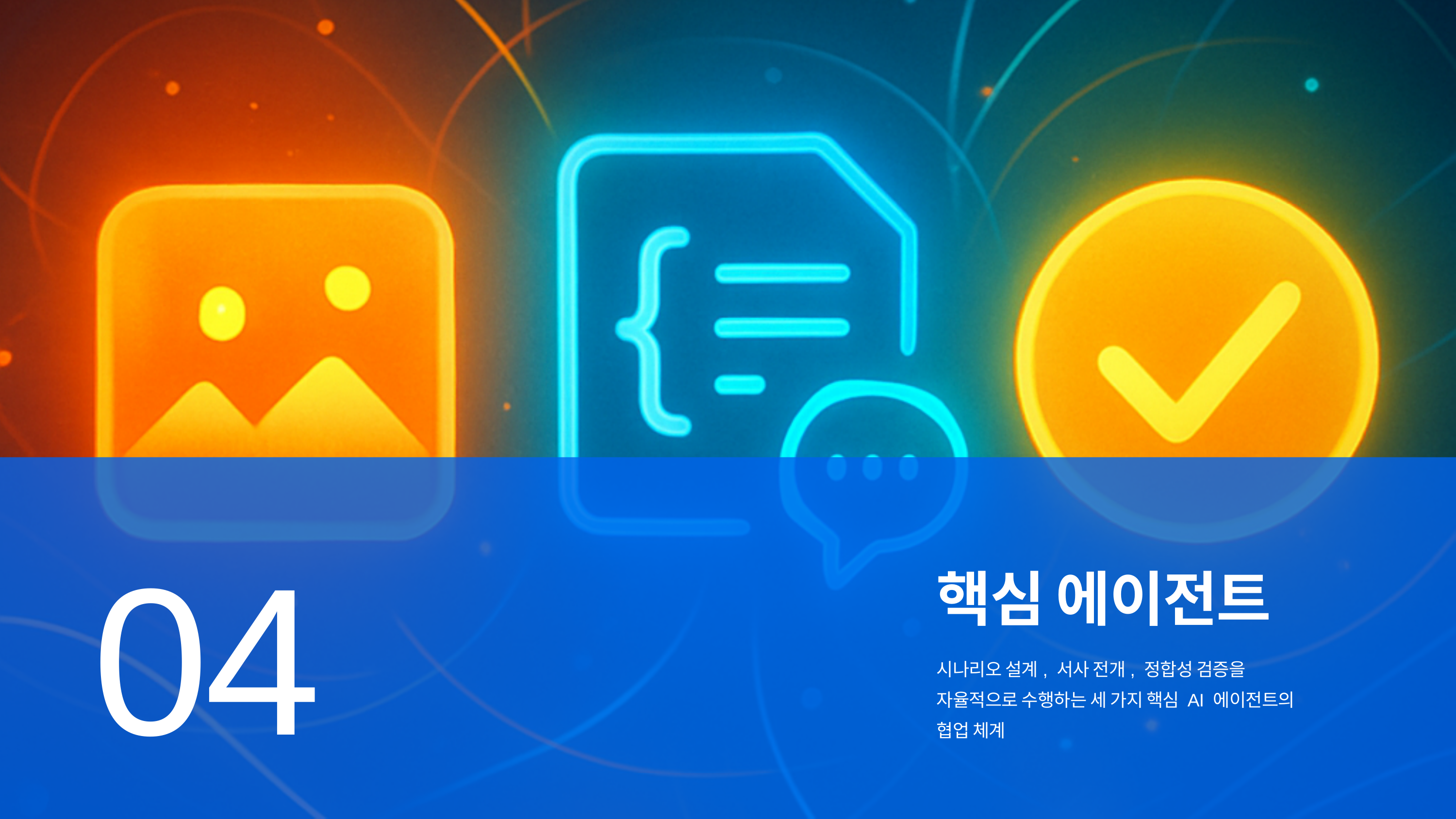

04
핵심 에이전트
시나리오 설계, 서사 전개, 정합성 검증을
자율적으로 수행하는 세 가지 핵심 AI 에이전트의
협업 체계